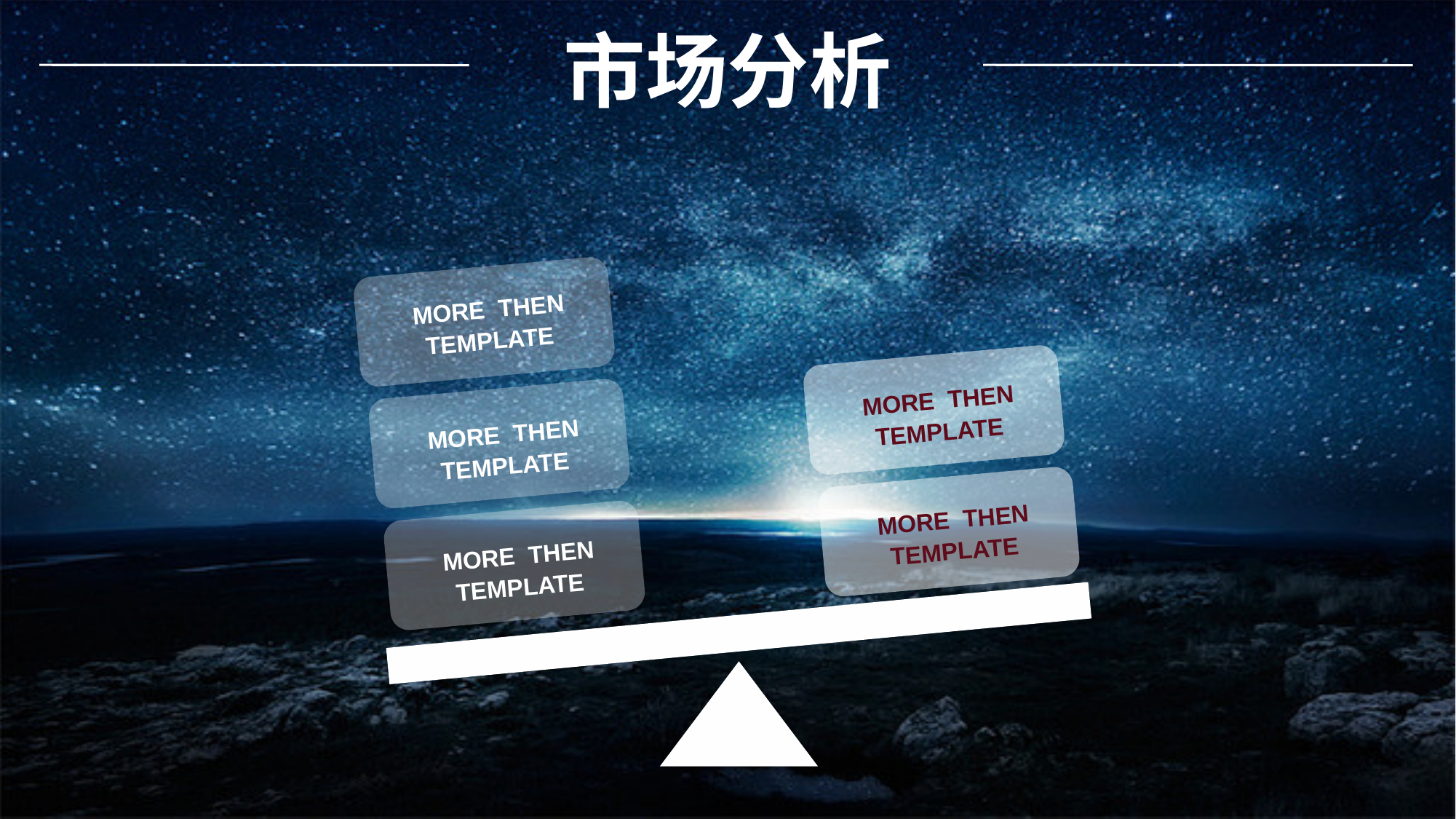

市场分析

  MORE  THEN
    TEMPLATE

  MORE  THEN
    TEMPLATE

  MORE  THEN
    TEMPLATE

  MORE  THEN
    TEMPLATE

  MORE  THEN
    TEMPLATE